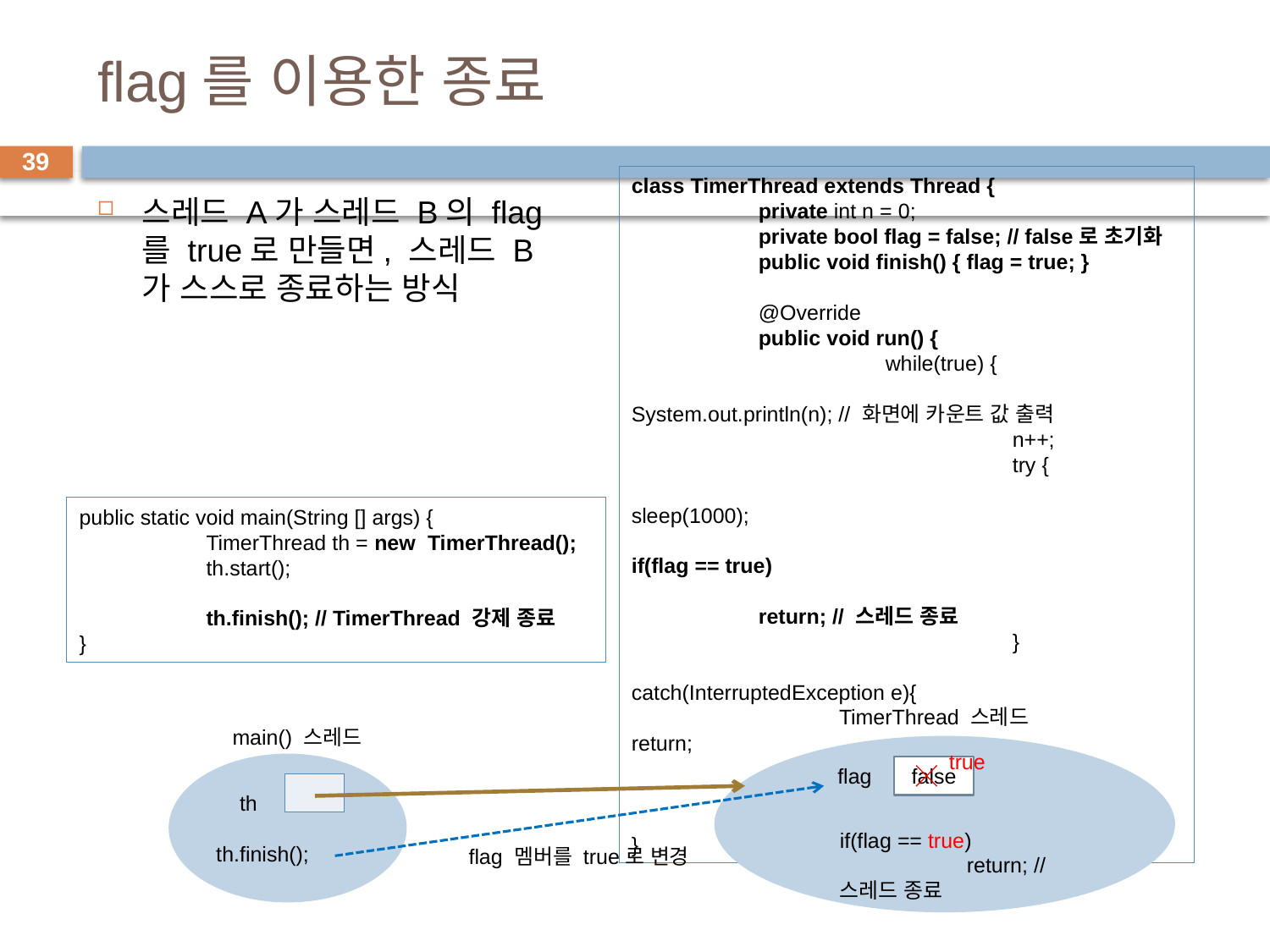

# flag를 이용한 종료
39
class TimerThread extends Thread {
	private int n = 0;
	private bool flag = false; // false로 초기화
	public void finish() { flag = true; }

	@Override
	public void run() {
		while(true) {
			System.out.println(n); // 화면에 카운트 값 출력
			n++;
			try {
				sleep(1000);
				if(flag == true)
					return; // 스레드 종료
			}
			catch(InterruptedException e){
				return;
			}
		}
	}
}
스레드 A가 스레드 B의 flag를 true로 만들면, 스레드 B가 스스로 종료하는 방식
public static void main(String [] args) {
	TimerThread th = new  TimerThread();
	th.start();

	th.finish(); // TimerThread 강제 종료
}
TimerThread 스레드
main() 스레드

true
    th

th.finish();

flag
false

if(flag == true)
	return; // 스레드 종료
flag 멤버를 true로 변경